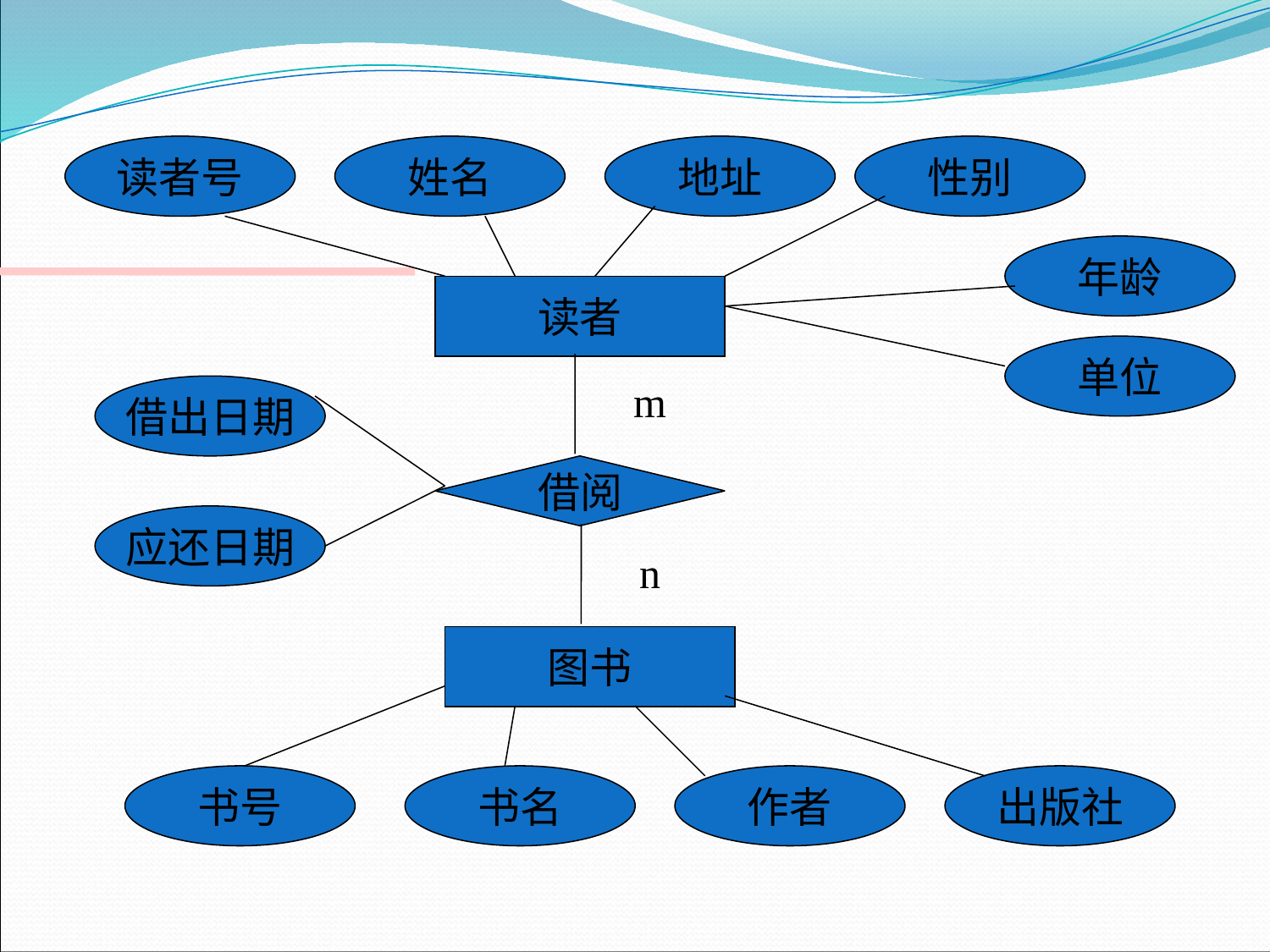

读者号
姓名
地址
性别

年龄
读者

单位

借出日期
m

借阅

应还日期

n
图书

书号
书名
作者
出版社

824